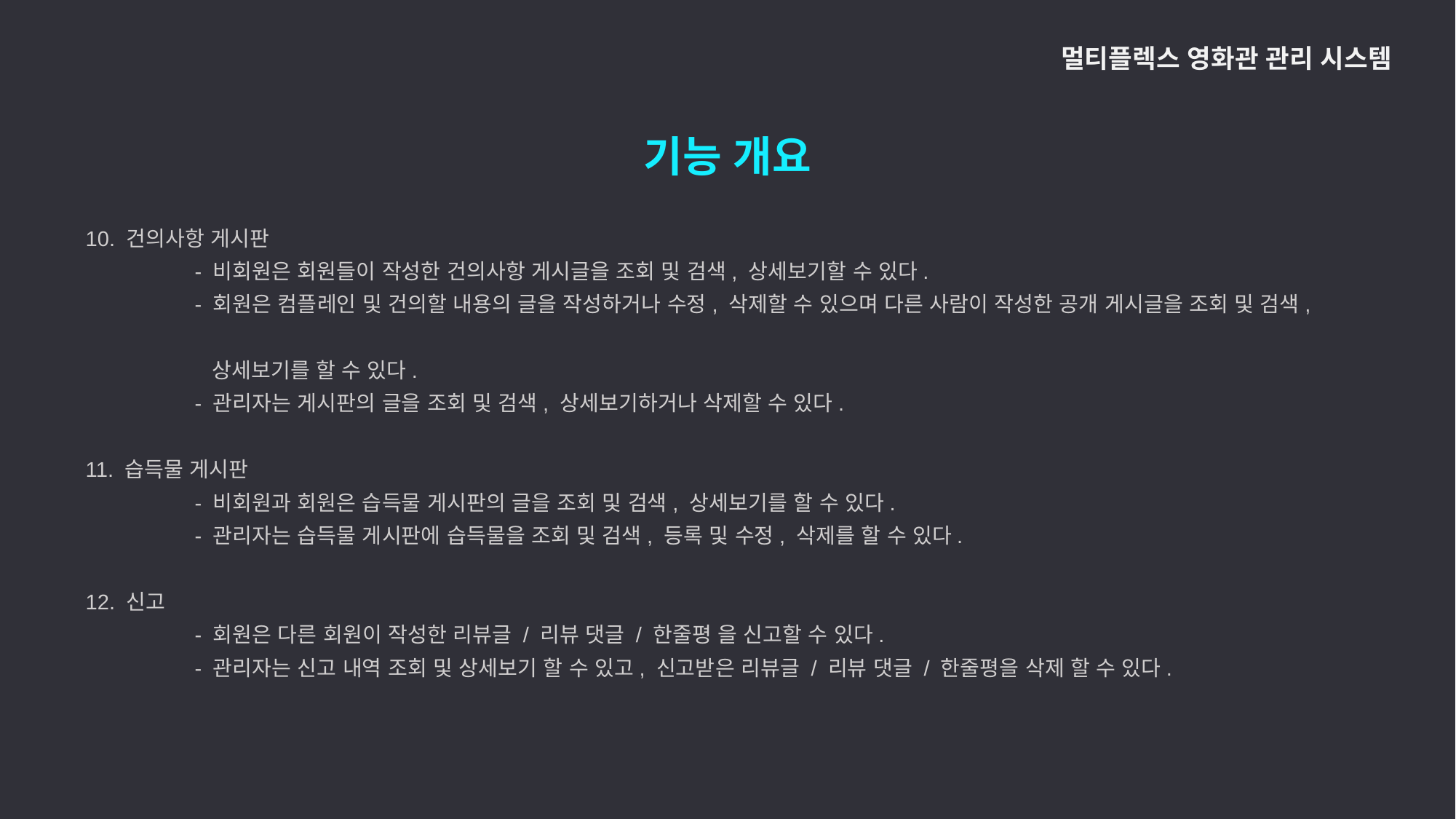

멀티플렉스 영화관 관리 시스템
기능 개요
10. 건의사항 게시판
	- 비회원은 회원들이 작성한 건의사항 게시글을 조회 및 검색, 상세보기할 수 있다.
	- 회원은 컴플레인 및 건의할 내용의 글을 작성하거나 수정, 삭제할 수 있으며 다른 사람이 작성한 공개 게시글을 조회 및 검색,
	  상세보기를 할 수 있다.
	- 관리자는 게시판의 글을 조회 및 검색, 상세보기하거나 삭제할 수 있다.

11. 습득물 게시판
	- 비회원과 회원은 습득물 게시판의 글을 조회 및 검색, 상세보기를 할 수 있다.
	- 관리자는 습득물 게시판에 습득물을 조회 및 검색, 등록 및 수정, 삭제를 할 수 있다.

12. 신고
	- 회원은 다른 회원이 작성한 리뷰글 / 리뷰 댓글 / 한줄평 을 신고할 수 있다.
	- 관리자는 신고 내역 조회 및 상세보기 할 수 있고, 신고받은 리뷰글 / 리뷰 댓글 / 한줄평을 삭제 할 수 있다.